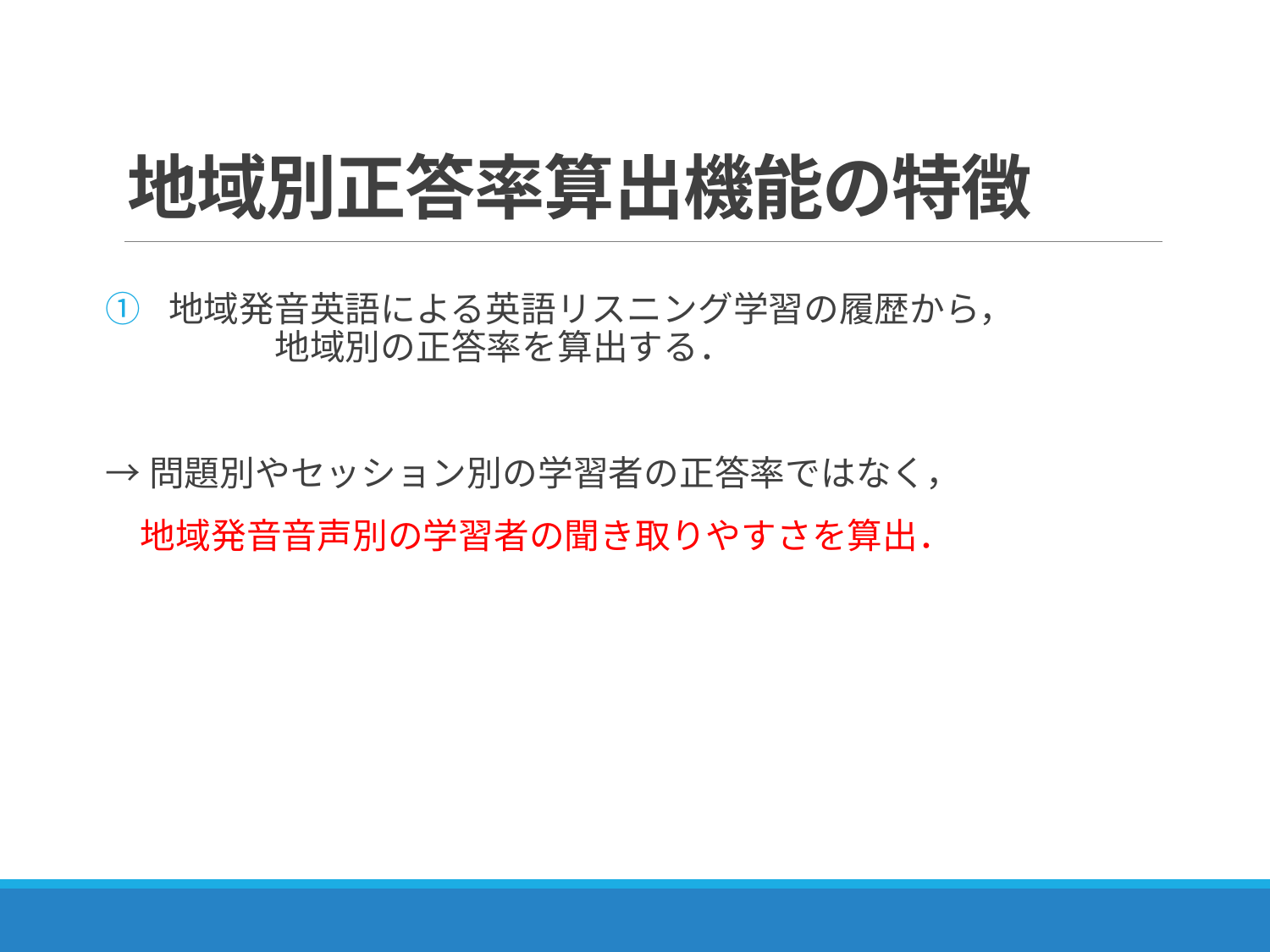

# 地域別正答率算出機能の特徴
地域発音英語による英語リスニング学習の履歴から，　　　　　　　　地域別の正答率を算出する．

→問題別やセッション別の学習者の正答率ではなく，
　地域発音音声別の学習者の聞き取りやすさを算出．
40